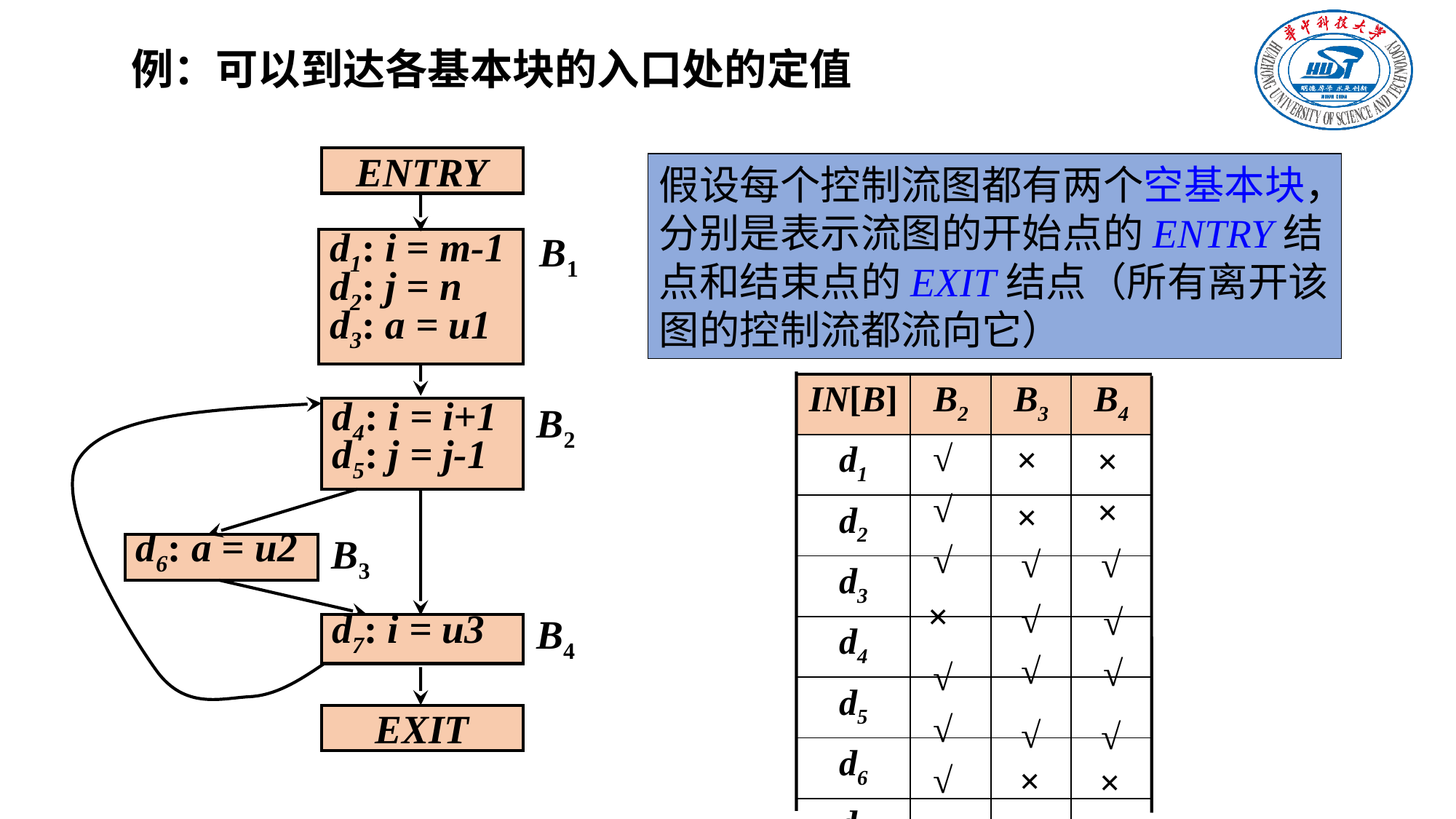

# 例：可以到达各基本块的入口处的定值
ENTRY

B1
d1: i = m-1
d2: j = n
d3: a = u1

B2

d4: i = i+1
d5: j = j-1

B3
d6: a = u2

B4
d7: i = u3

EXIT
假设每个控制流图都有两个空基本块，分别是表示流图的开始点的ENTRY结点和结束点的EXIT结点（所有离开该图的控制流都流向它）

| IN[B] | B2 | B3 | B4 |
| --- | --- | --- | --- |
| d1 |  |  |  |
| d2 |  |  |  |
| d3 |  |  |  |
| d4 |  |  |  |
| d5 |  |  |  |
| d6 |  |  |  |
| d7 |  |  |  |

√
√
√
×
×
×
×
√
√
×
√
√
√
√
√
√
√
√
√
×
×